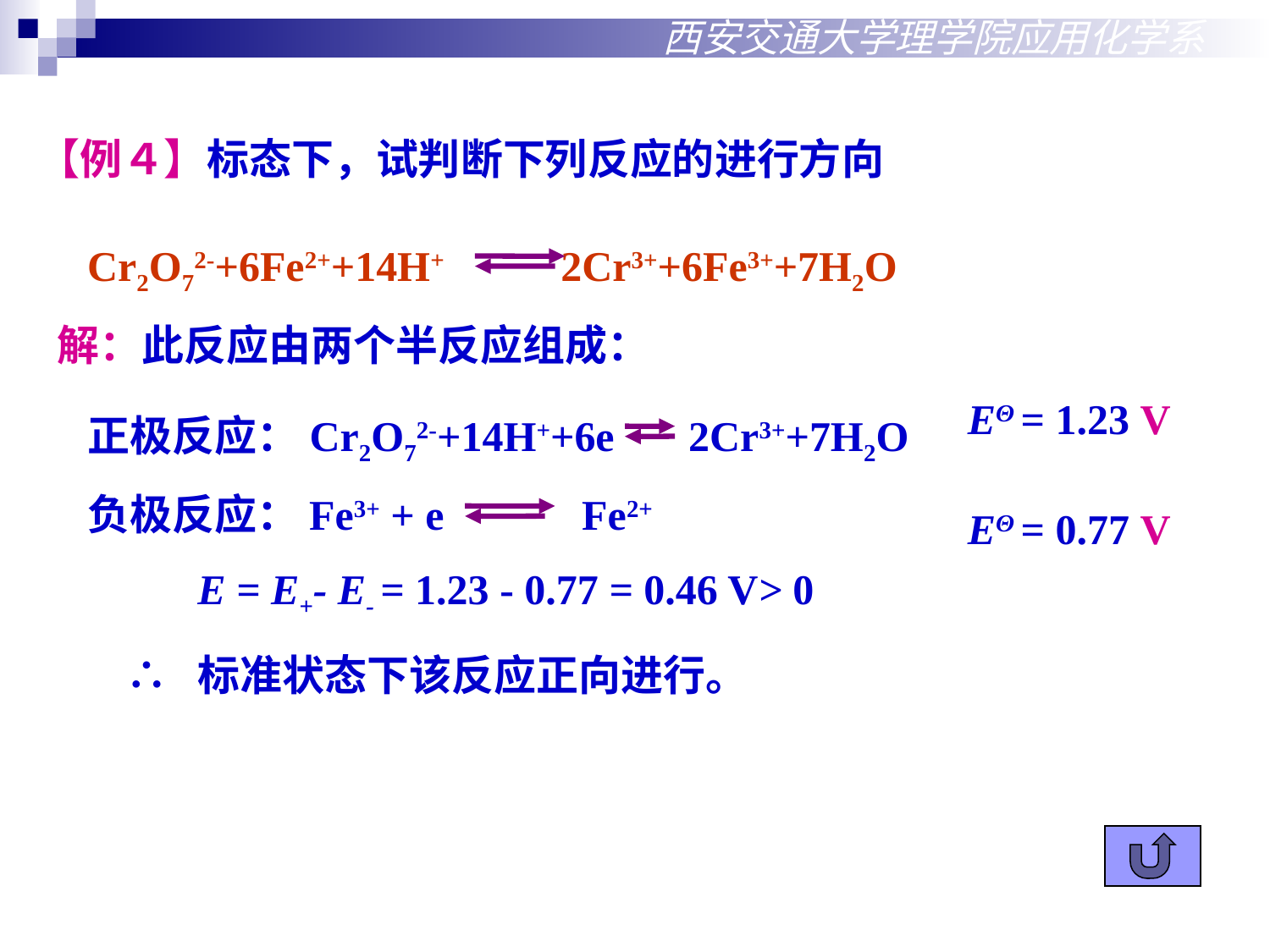

西安交通大学理学院应用化学系
【例４】标态下，试判断下列反应的进行方向
Cr2O72-+6Fe2++14H+           2Cr3++6Fe3++7H2O

解：此反应由两个半反应组成：
EΘ = 1.23 V
正极反应：Cr2O72-+14H++6e       2Cr3++7H2O

负极反应：Fe3+ + e             Fe2+
EΘ = 0.77 V

E = E+- E- = 1.23 - 0.77 = 0.46 V> 0
∴  标准状态下该反应正向进行。